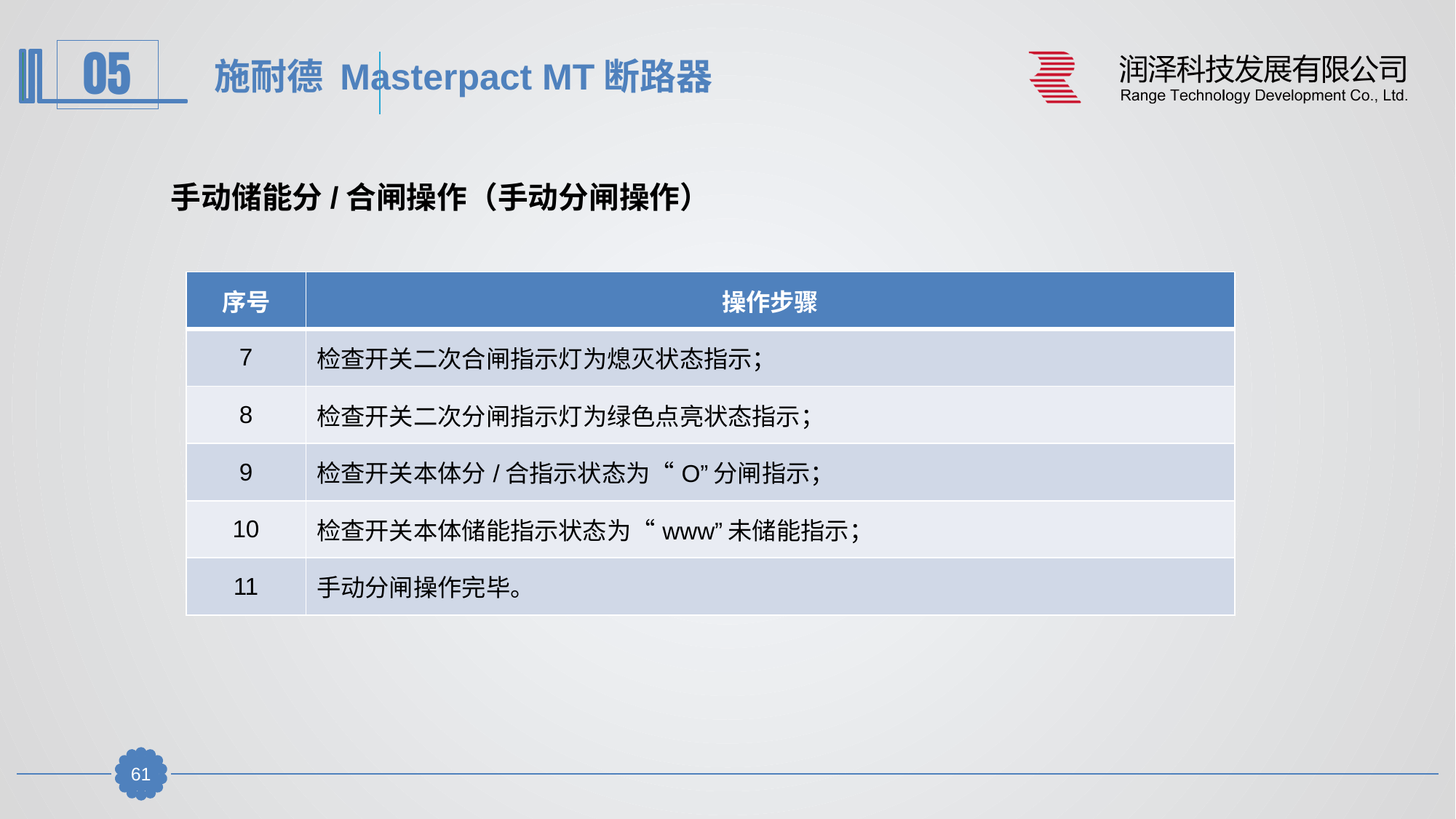

施耐德 Masterpact MT断路器
手动储能分/合闸操作（手动分闸操作）
| 序号 | 操作步骤 |
| --- | --- |
| 7 | 检查开关二次合闸指示灯为熄灭状态指示； |
| 8 | 检查开关二次分闸指示灯为绿色点亮状态指示； |
| 9 | 检查开关本体分/合指示状态为“O”分闸指示； |
| 10 | 检查开关本体储能指示状态为“www”未储能指示； |
| 11 | 手动分闸操作完毕。 |
61